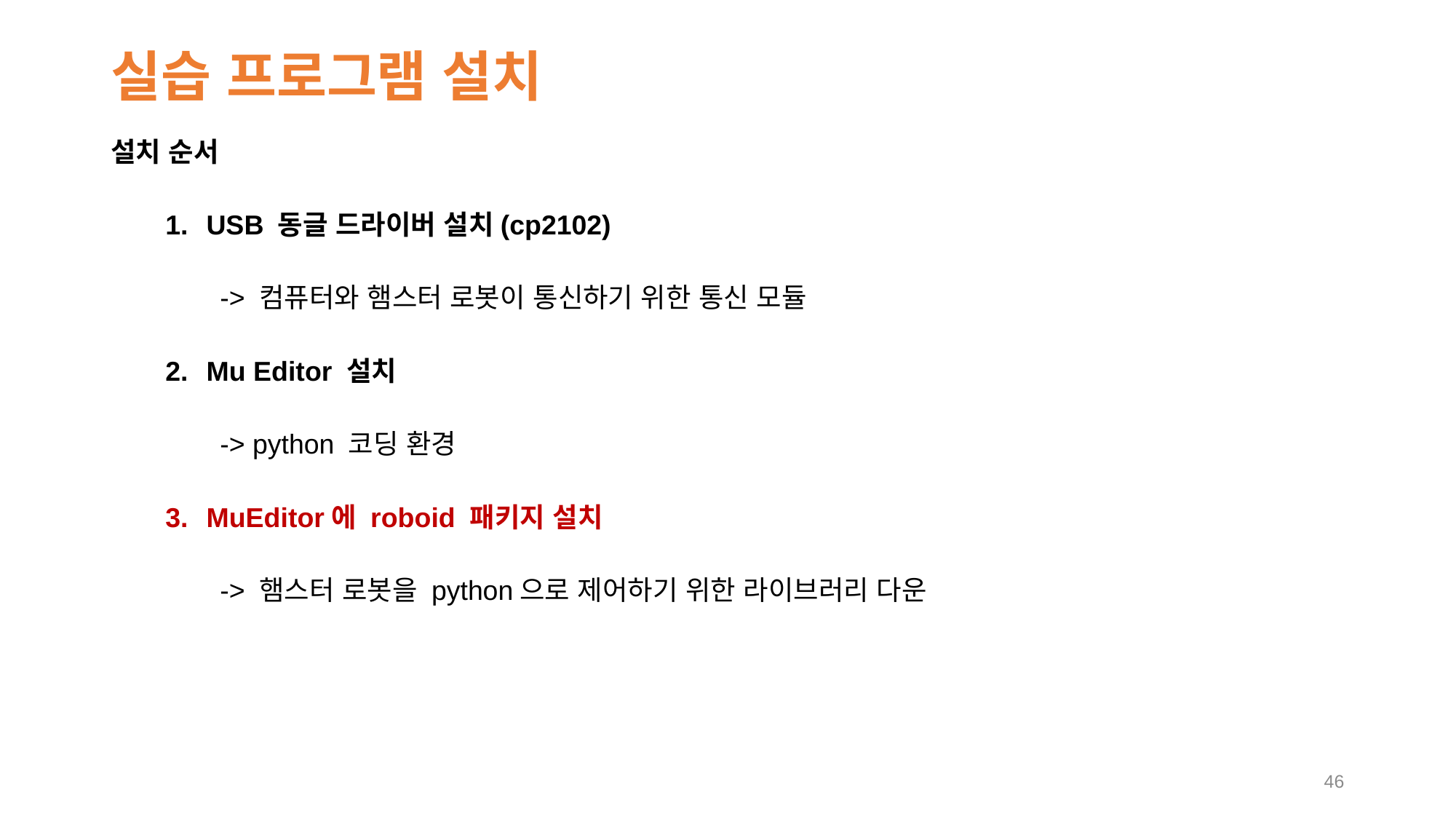

# 실습 프로그램 설치
설치 순서
USB 동글 드라이버 설치(cp2102)
-> 컴퓨터와 햄스터 로봇이 통신하기 위한 통신 모듈
Mu Editor 설치
-> python 코딩 환경
MuEditor에 roboid 패키지 설치
-> 햄스터 로봇을 python으로 제어하기 위한 라이브러리 다운

46